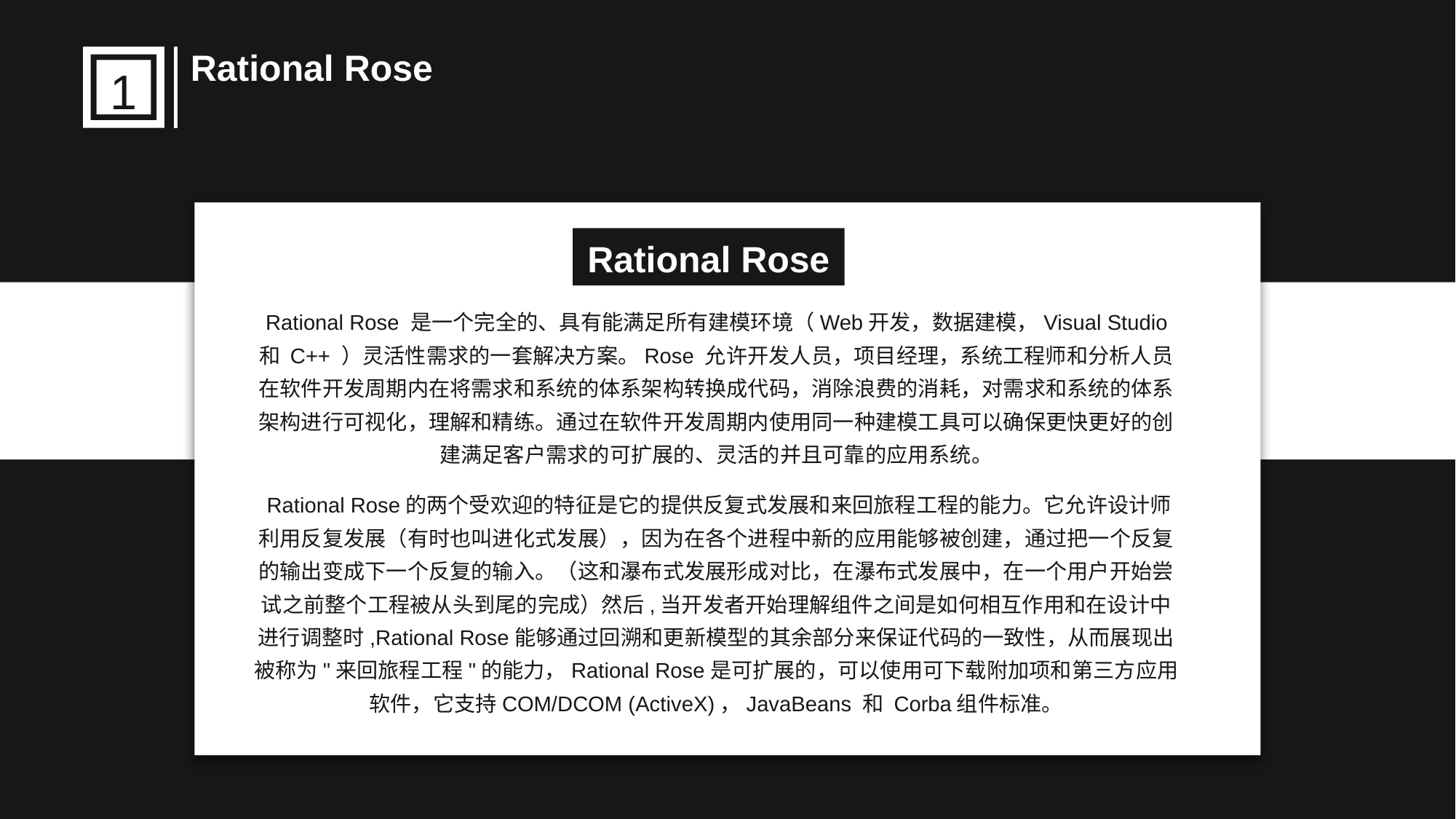

Rational Rose

1

Rational Rose

 Rational Rose 是一个完全的、具有能满足所有建模环境（Web开发，数据建模，Visual Studio和 C++ ）灵活性需求的一套解决方案。Rose 允许开发人员，项目经理，系统工程师和分析人员在软件开发周期内在将需求和系统的体系架构转换成代码，消除浪费的消耗，对需求和系统的体系架构进行可视化，理解和精练。通过在软件开发周期内使用同一种建模工具可以确保更快更好的创建满足客户需求的可扩展的、灵活的并且可靠的应用系统。
 Rational Rose的两个受欢迎的特征是它的提供反复式发展和来回旅程工程的能力。它允许设计师利用反复发展（有时也叫进化式发展），因为在各个进程中新的应用能够被创建，通过把一个反复的输出变成下一个反复的输入。（这和瀑布式发展形成对比，在瀑布式发展中，在一个用户开始尝试之前整个工程被从头到尾的完成）然后,当开发者开始理解组件之间是如何相互作用和在设计中进行调整时,Rational Rose能够通过回溯和更新模型的其余部分来保证代码的一致性，从而展现出被称为"来回旅程工程"的能力，Rational Rose是可扩展的，可以使用可下载附加项和第三方应用软件，它支持COM/DCOM (ActiveX)，JavaBeans 和 Corba组件标准。